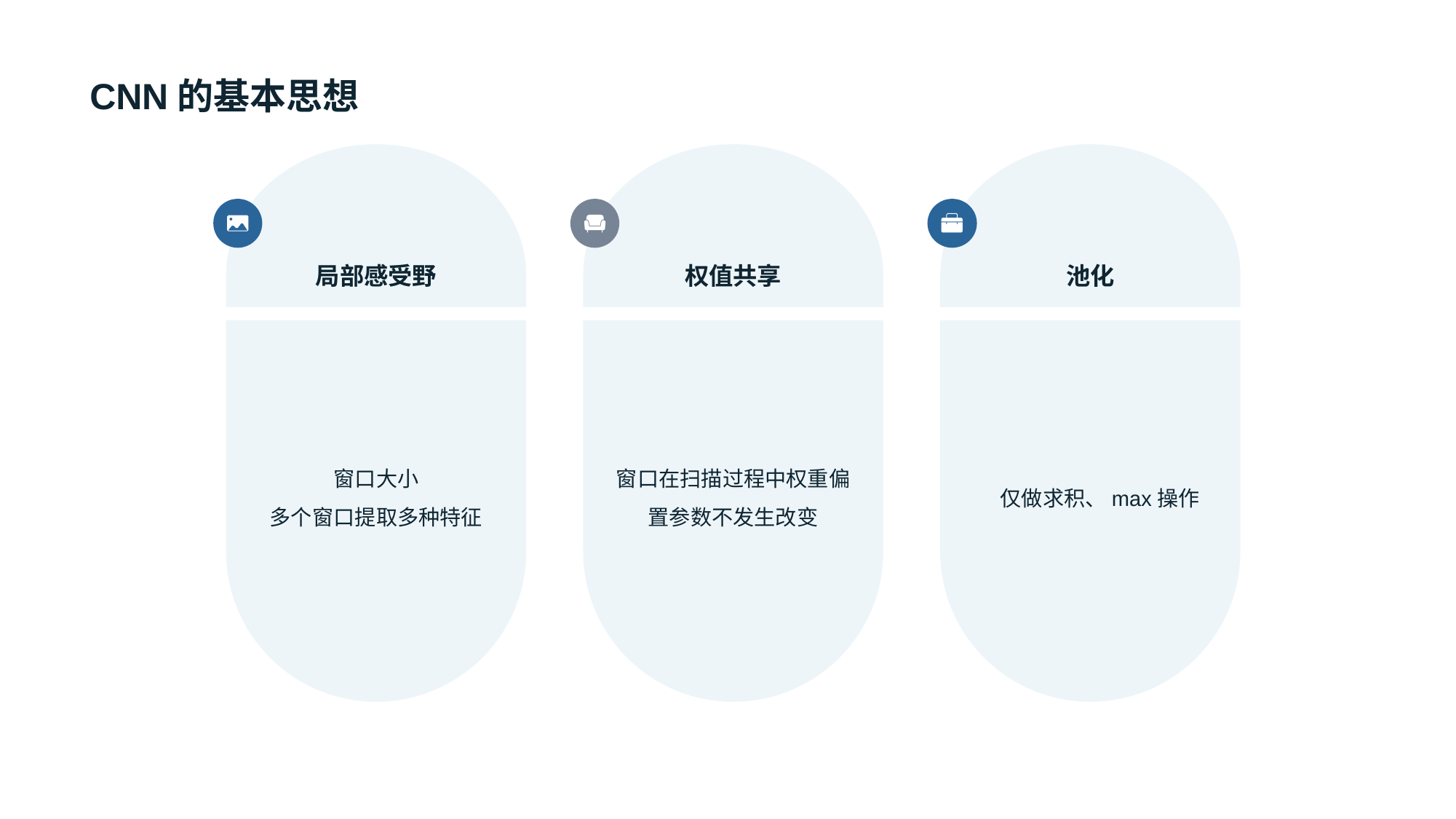

# CNN的基本思想

池化

仅做求积、max操作

局部感受野

窗口大小
多个窗口提取多种特征

权值共享

窗口在扫描过程中权重偏置参数不发生改变